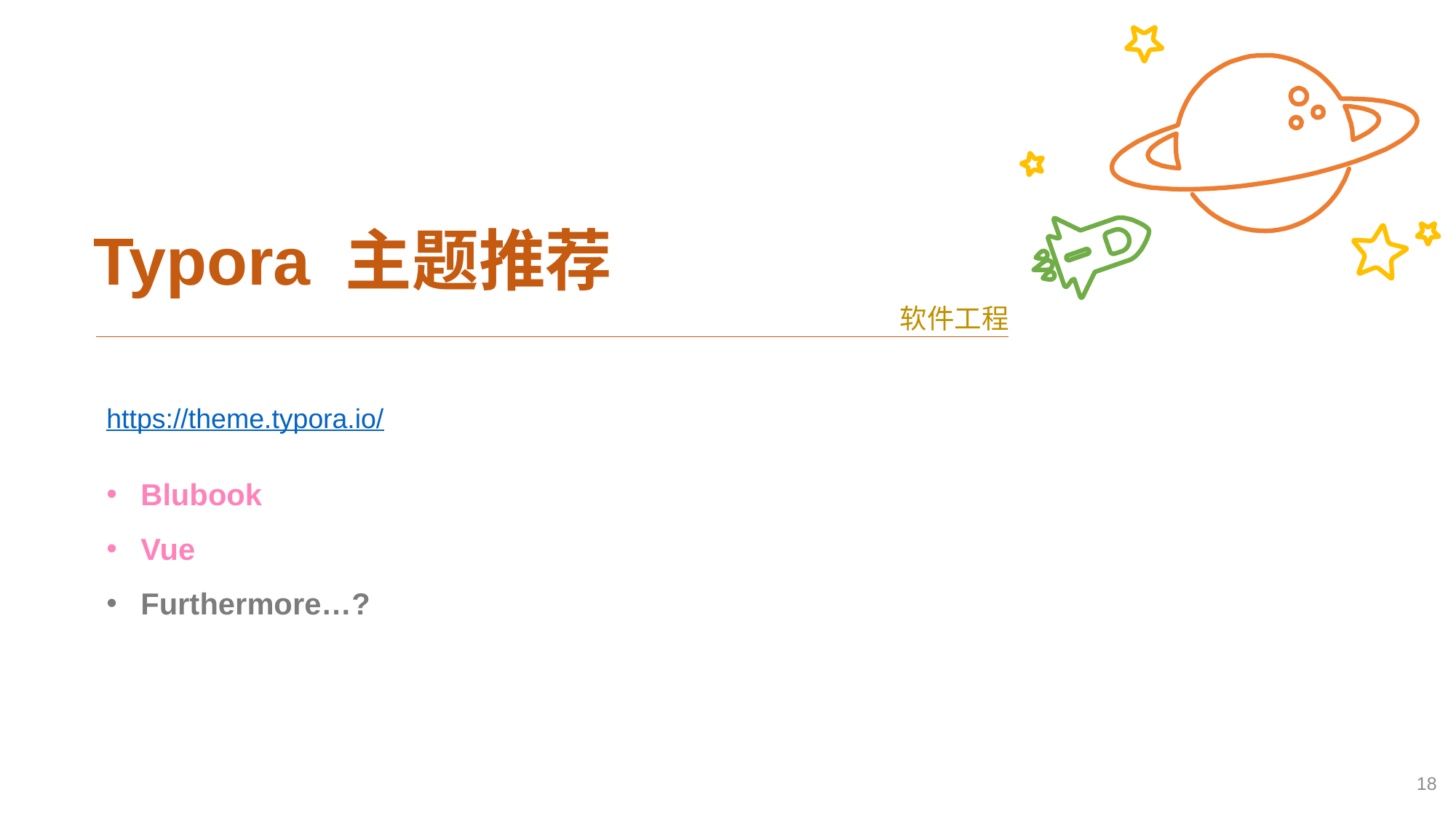

Typora 主题推荐
软件工程

https://theme.typora.io/
Blubook
Vue
Furthermore…?
18